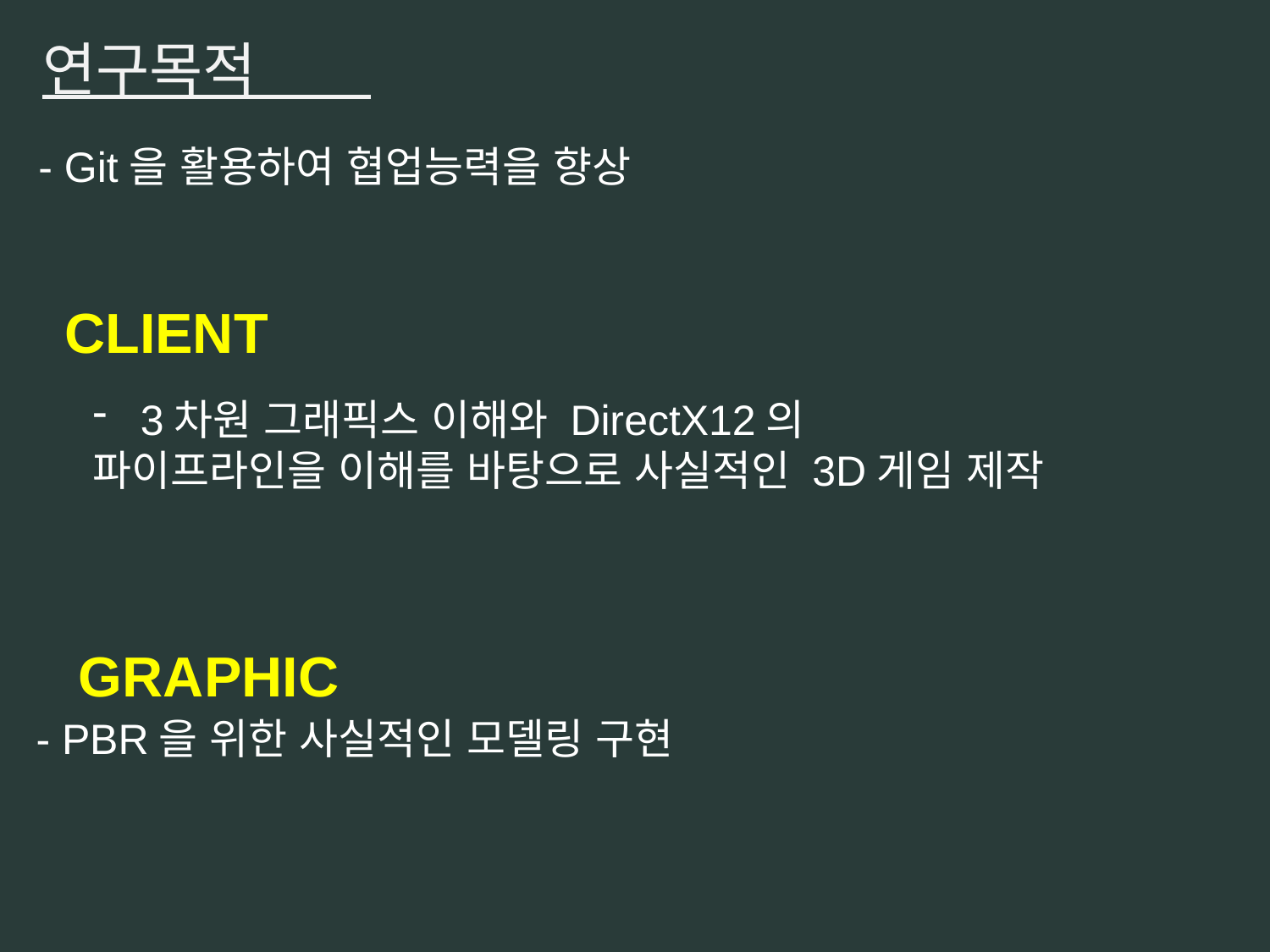

연구목적
- Git을 활용하여 협업능력을 향상
CLIENT
3차원 그래픽스 이해와 DirectX12의
파이프라인을 이해를 바탕으로 사실적인 3D게임 제작
GRAPHIC
- PBR을 위한 사실적인 모델링 구현